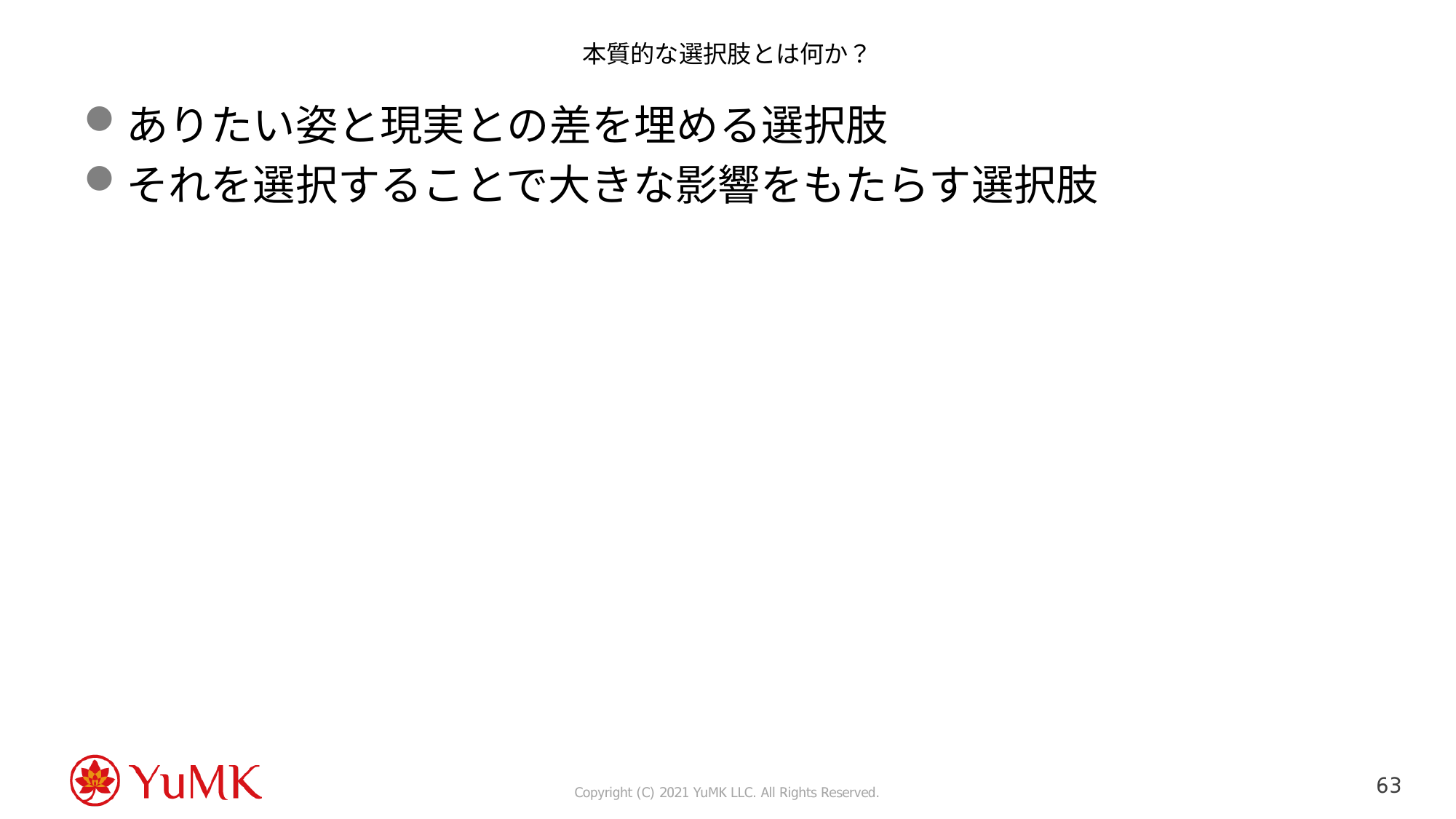

# 本質的な選択肢とは何か？
ありたい姿と現実との差を埋める選択肢
それを選択することで大きな影響をもたらす選択肢
63